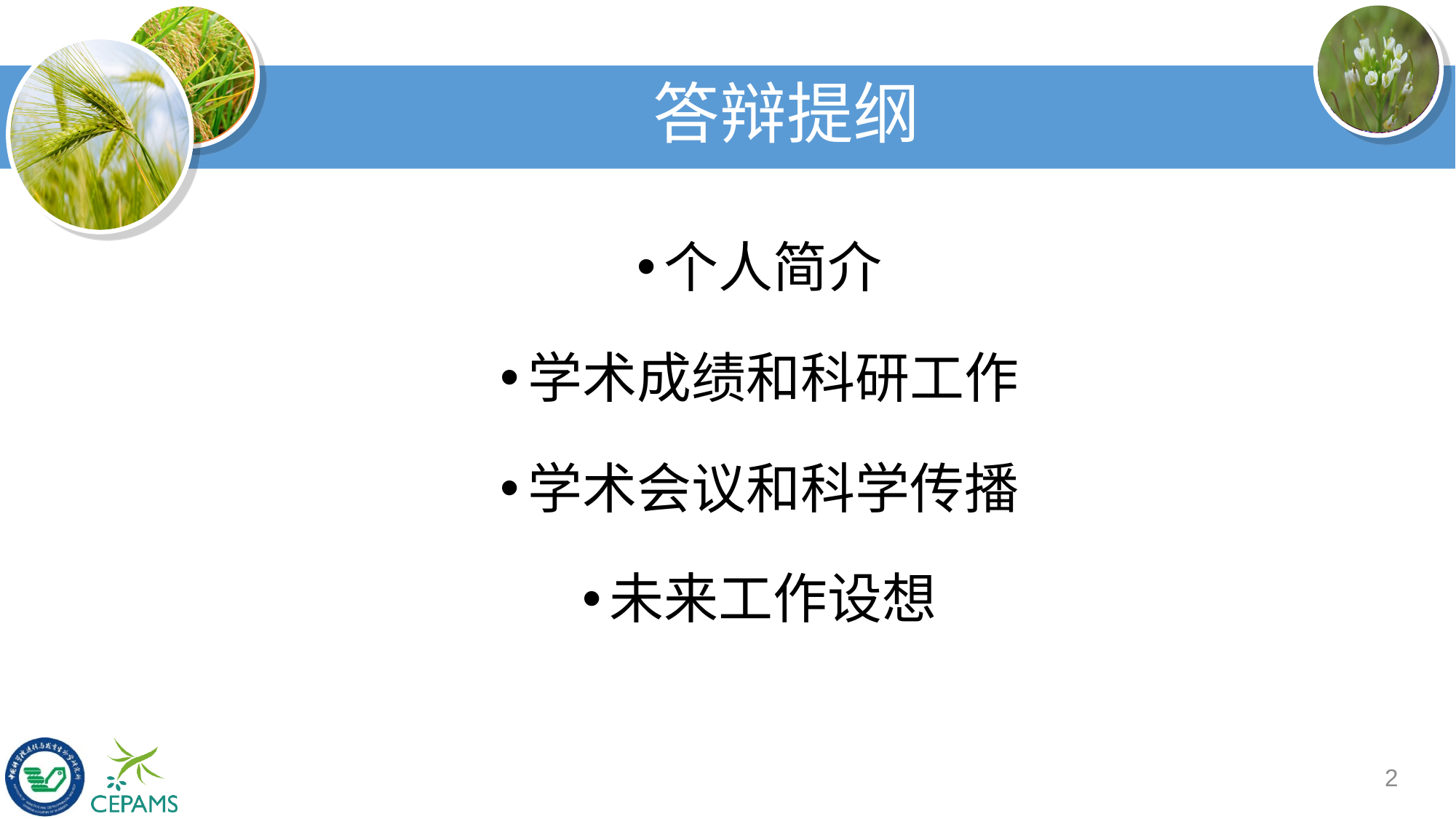

# 答辩提纲
个人简介
学术成绩和科研工作
学术会议和科学传播
未来工作设想
2